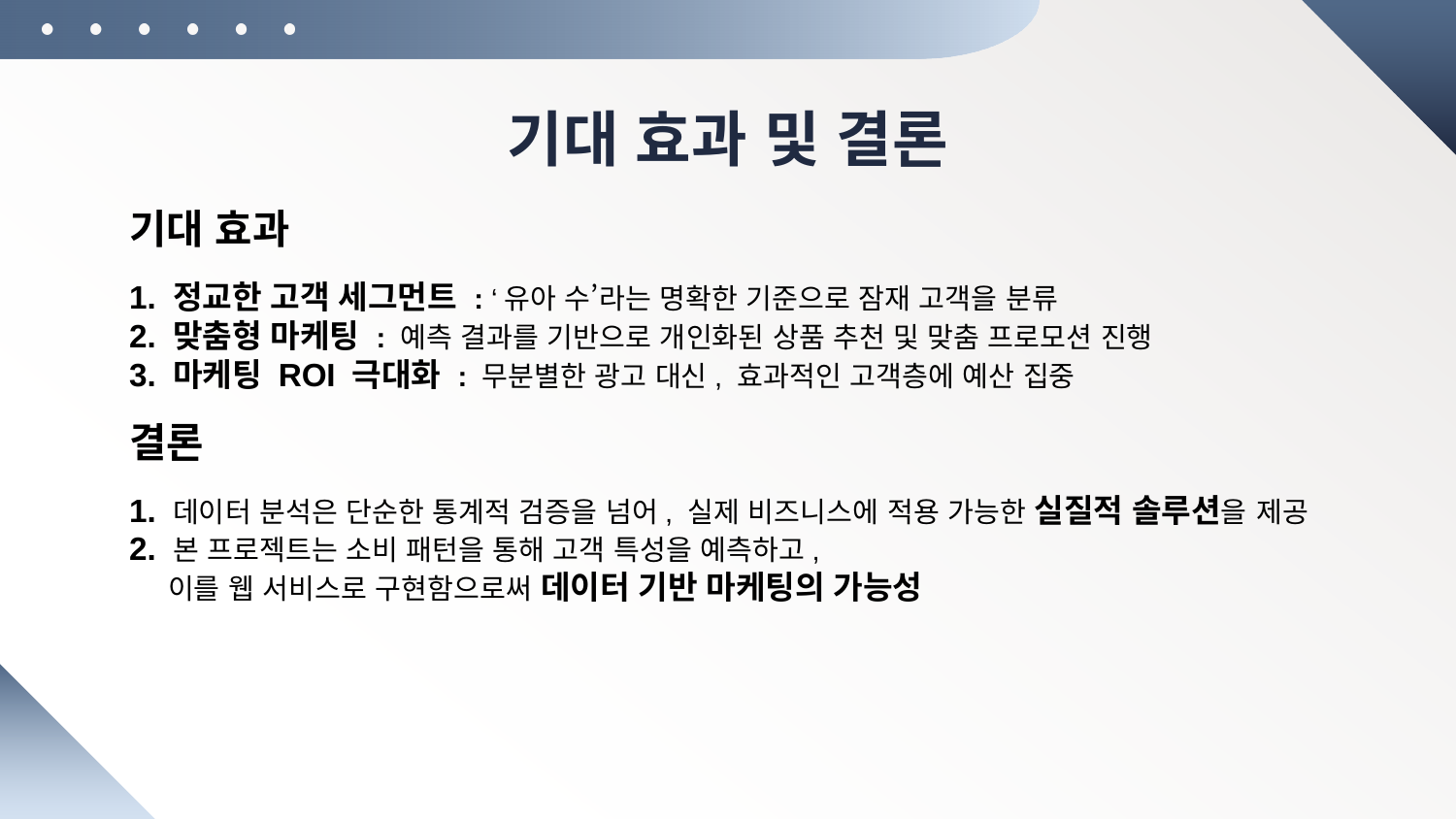

# 기대 효과 및 결론
기대 효과

1. 정교한 고객 세그먼트 : ‘유아 수’라는 명확한 기준으로 잠재 고객을 분류
2. 맞춤형 마케팅 : 예측 결과를 기반으로 개인화된 상품 추천 및 맞춤 프로모션 진행
3. 마케팅 ROI 극대화 : 무분별한 광고 대신, 효과적인 고객층에 예산 집중

결론

1. 데이터 분석은 단순한 통계적 검증을 넘어, 실제 비즈니스에 적용 가능한 실질적 솔루션을 제공
2. 본 프로젝트는 소비 패턴을 통해 고객 특성을 예측하고,
    이를 웹 서비스로 구현함으로써 데이터 기반 마케팅의 가능성